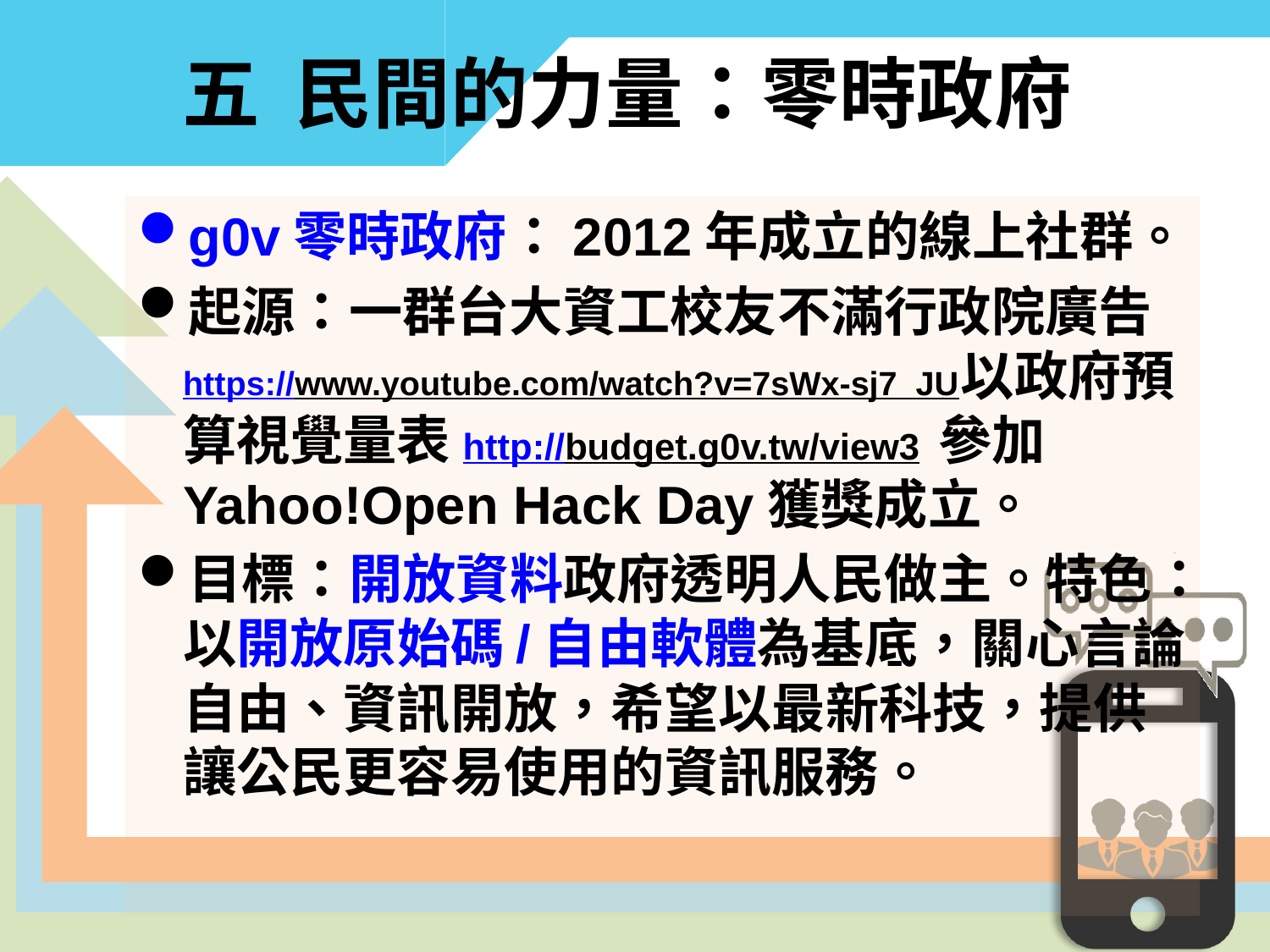

# 五  民間的力量：零時政府
g0v零時政府：2012年成立的線上社群。
起源：一群台大資工校友不滿行政院廣告https://www.youtube.com/watch?v=7sWx-sj7_JU以政府預算視覺量表http://budget.g0v.tw/view3 參加Yahoo!Open Hack Day獲獎成立。
目標：開放資料政府透明人民做主。特色：以開放原始碼/自由軟體為基底，關心言論自由、資訊開放，希望以最新科技，提供讓公民更容易使用的資訊服務。